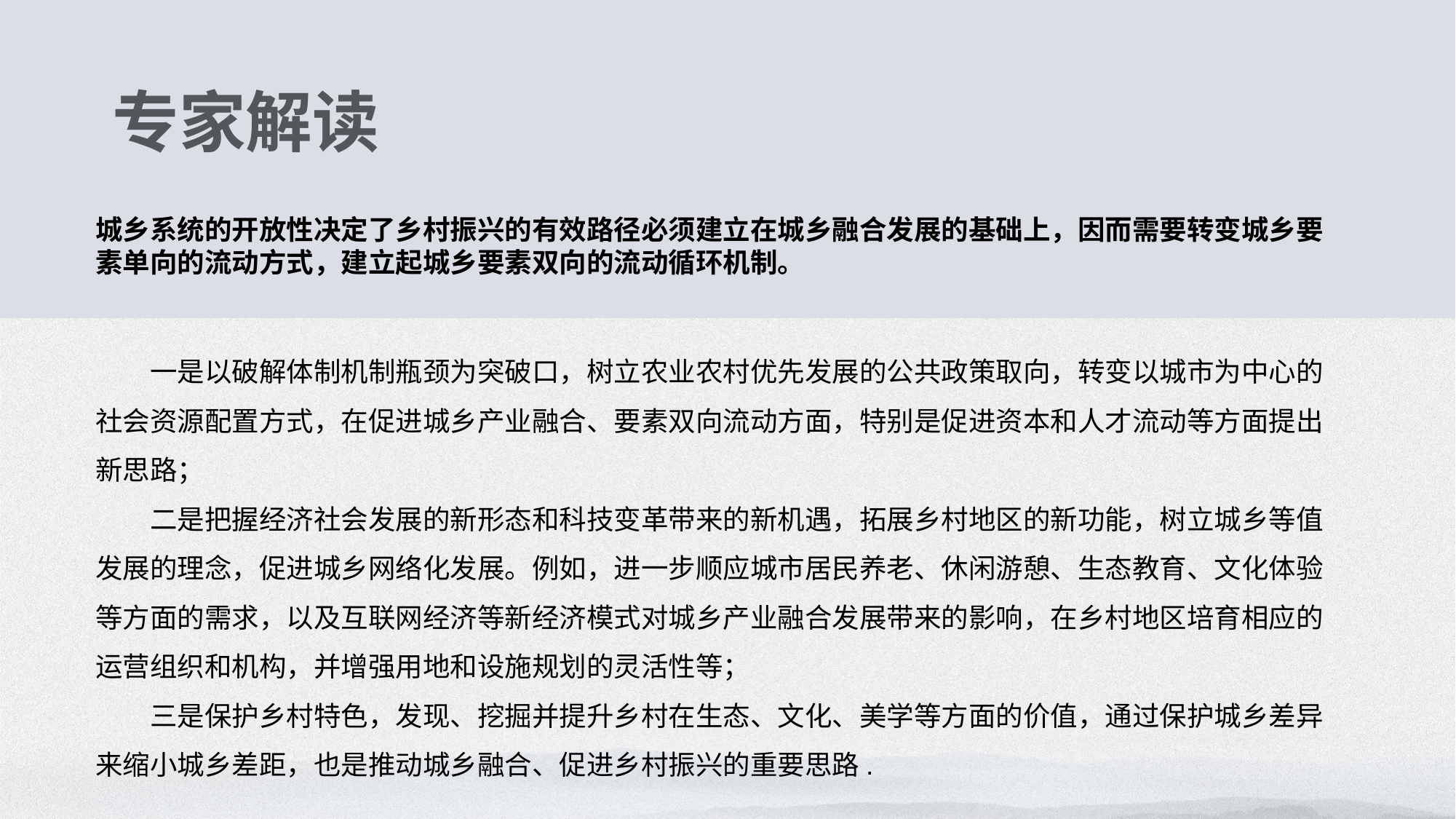

专家解读
城乡系统的开放性决定了乡村振兴的有效路径必须建立在城乡融合发展的基础上，因而需要转变城乡要素单向的流动方式，建立起城乡要素双向的流动循环机制。
一是以破解体制机制瓶颈为突破口，树立农业农村优先发展的公共政策取向，转变以城市为中心的社会资源配置方式，在促进城乡产业融合、要素双向流动方面，特别是促进资本和人才流动等方面提出新思路；
二是把握经济社会发展的新形态和科技变革带来的新机遇，拓展乡村地区的新功能，树立城乡等值发展的理念，促进城乡网络化发展。例如，进一步顺应城市居民养老、休闲游憩、生态教育、文化体验等方面的需求，以及互联网经济等新经济模式对城乡产业融合发展带来的影响，在乡村地区培育相应的运营组织和机构，并增强用地和设施规划的灵活性等；
三是保护乡村特色，发现、挖掘并提升乡村在生态、文化、美学等方面的价值，通过保护城乡差异来缩小城乡差距，也是推动城乡融合、促进乡村振兴的重要思路.